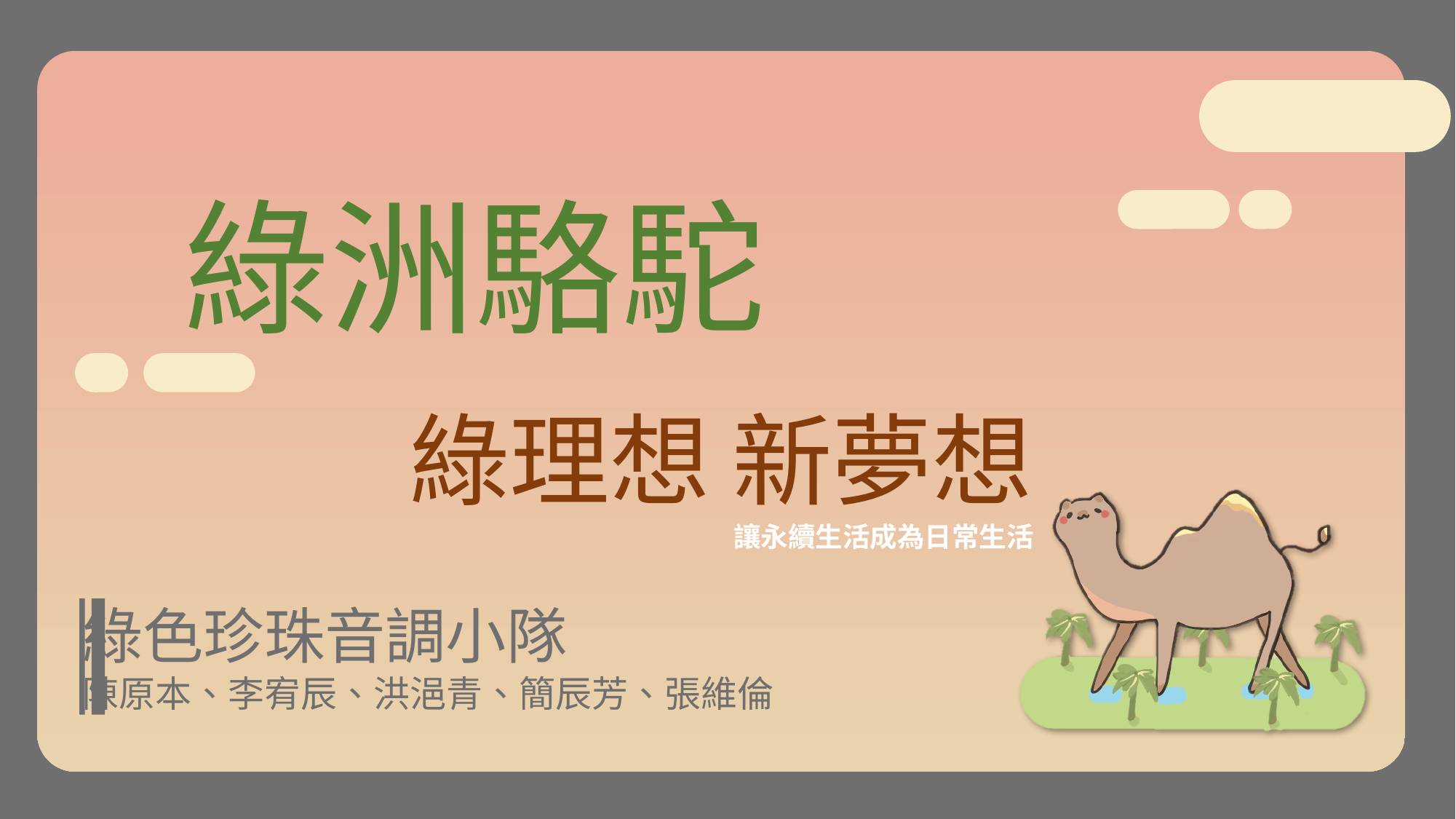

綠洲駱駝

綠理想 新夢想

讓永續生活成為日常生活
綠色珍珠音調小隊
陳原本、李宥辰、洪浥青、簡辰芳、張維倫